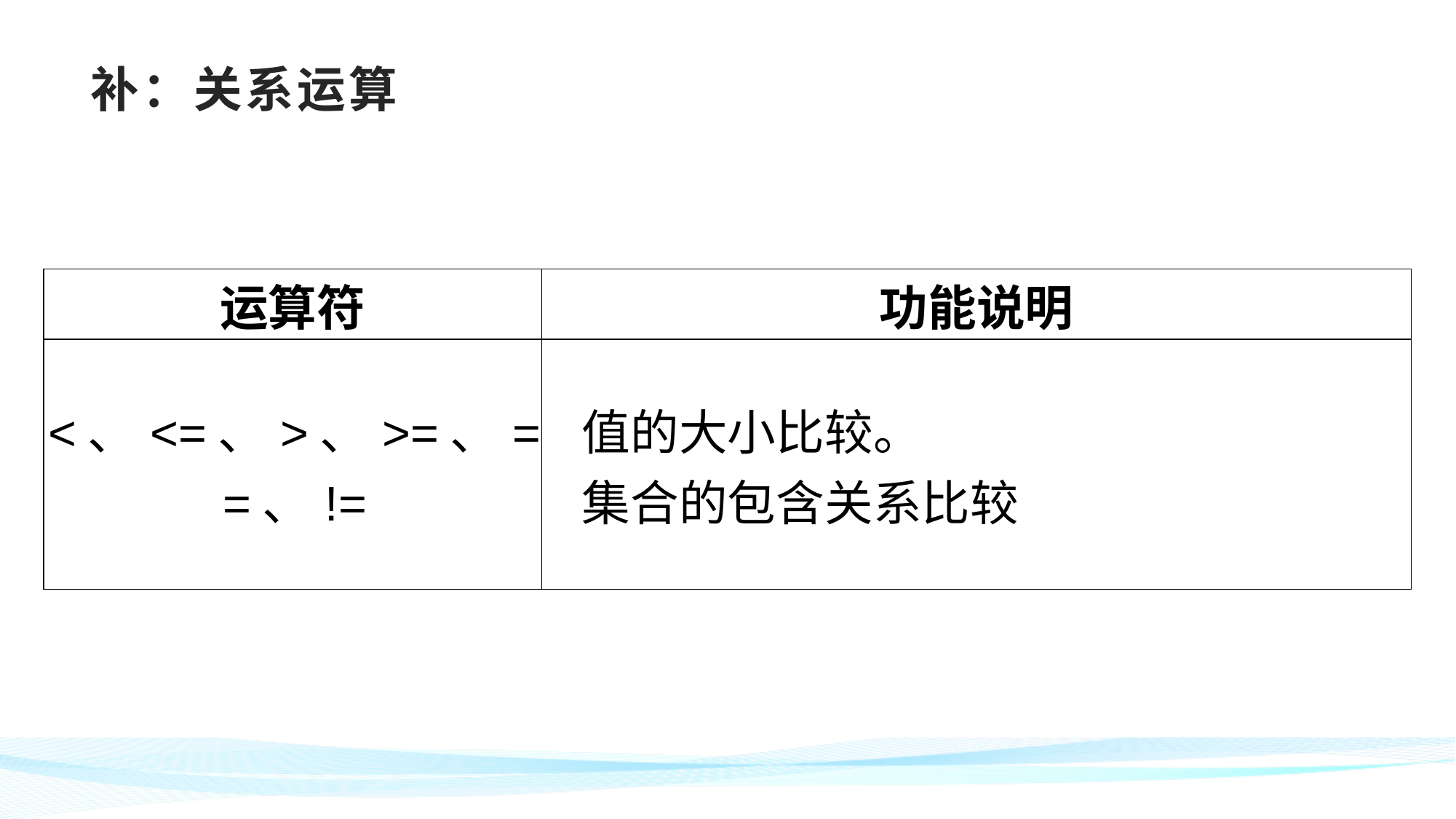

# 补：关系运算
| 运算符 | 功能说明 |
| --- | --- |
| <、<=、>、>=、==、!= | 值的大小比较。 集合的包含关系比较 |